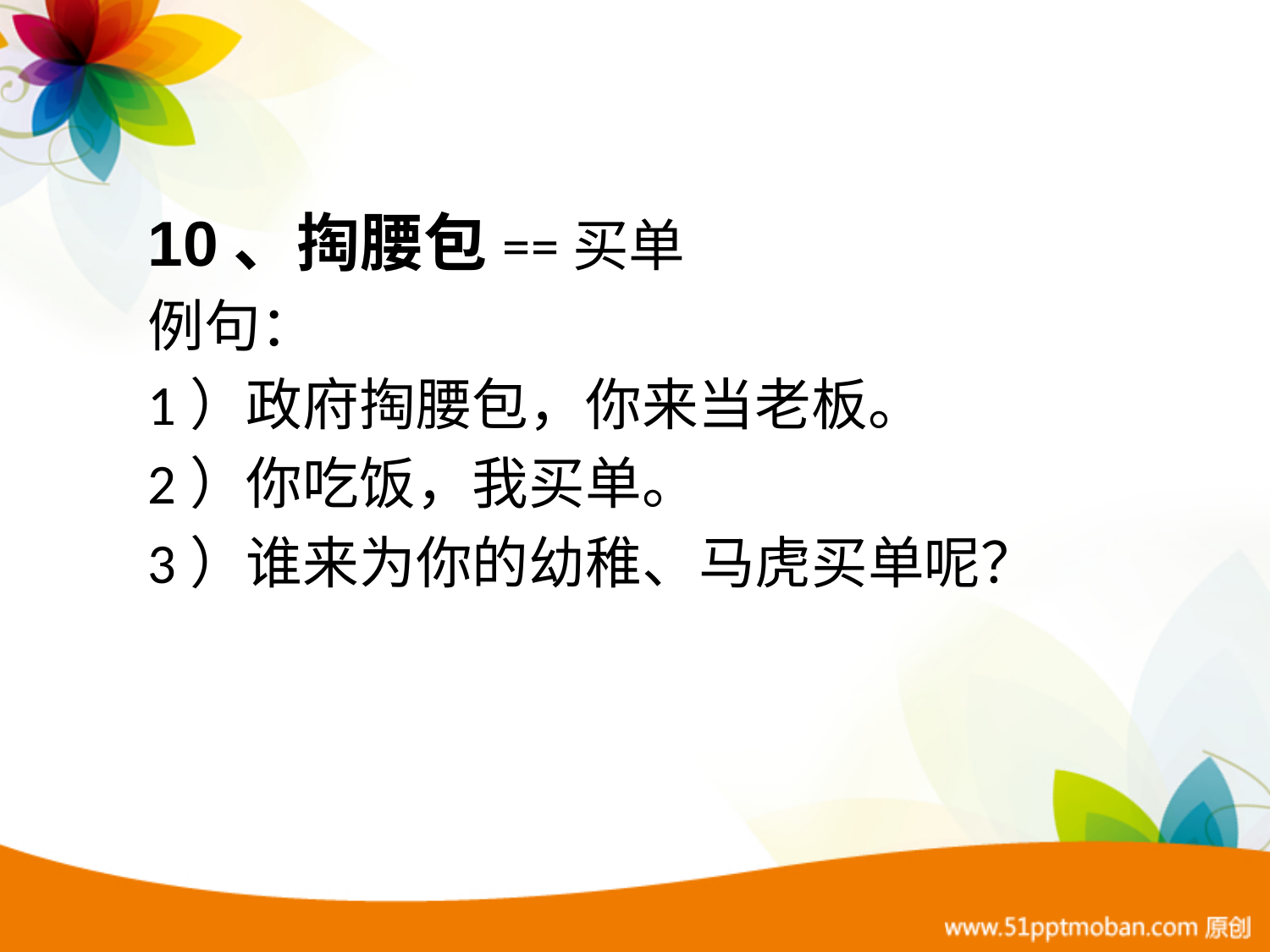

10、掏腰包==买单
例句：
1）政府掏腰包，你来当老板。
2）你吃饭，我买单。
3）谁来为你的幼稚、马虎买单呢？